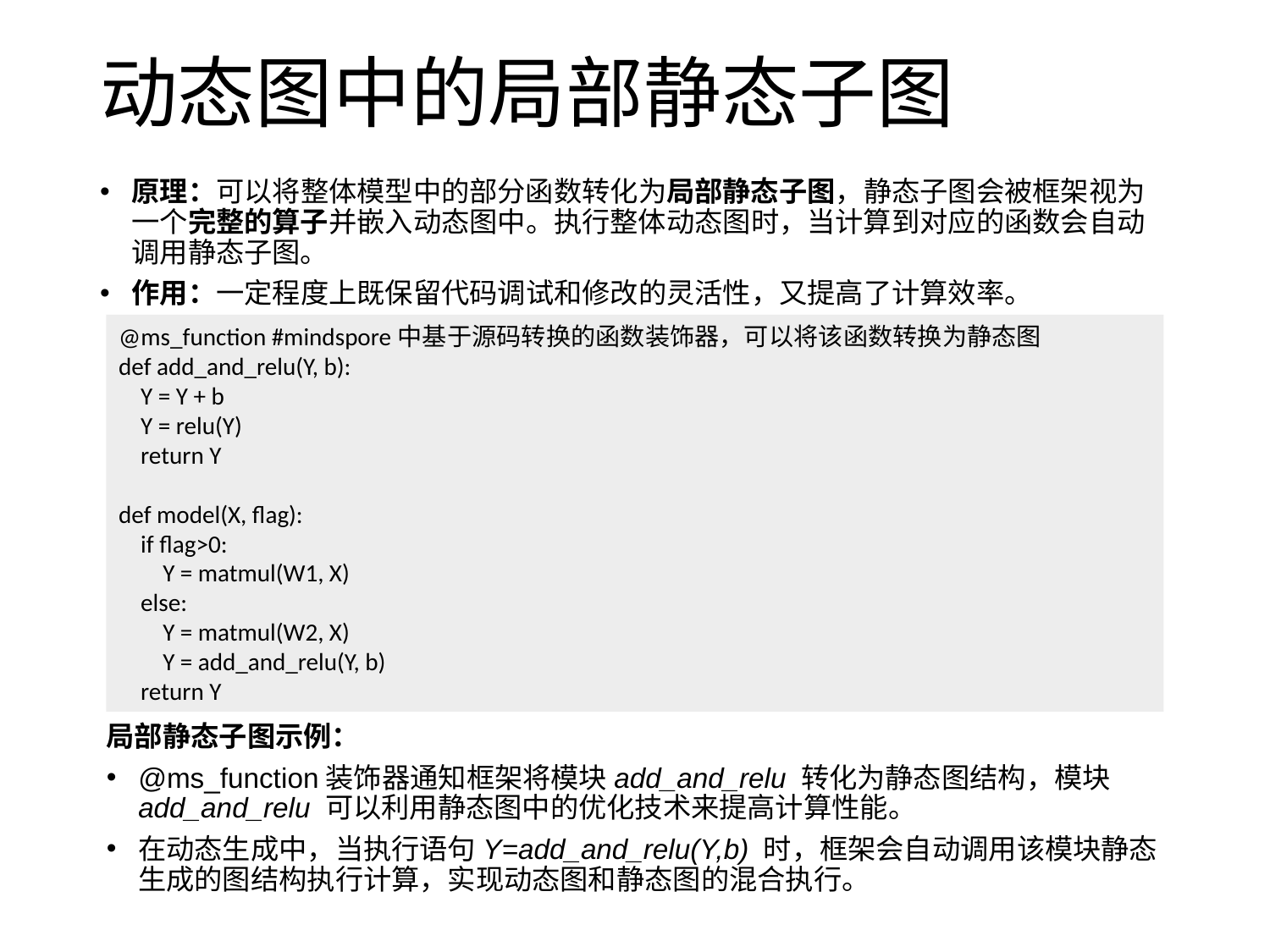

# 动态图中的局部静态子图
原理：可以将整体模型中的部分函数转化为局部静态子图，静态子图会被框架视为一个完整的算子并嵌入动态图中。执行整体动态图时，当计算到对应的函数会自动调用静态子图。
作用：一定程度上既保留代码调试和修改的灵活性，又提高了计算效率。
@ms_function #mindspore中基于源码转换的函数装饰器，可以将该函数转换为静态图
def add_and_relu(Y, b):
    Y = Y + b
    Y = relu(Y)
    return Y

def model(X, flag):
    if flag>0:
        Y = matmul(W1, X)
    else:
        Y = matmul(W2, X)
        Y = add_and_relu(Y, b)
    return Y
局部静态子图示例：
@ms_function装饰器通知框架将模块add_and_relu 转化为静态图结构，模块add_and_relu 可以利用静态图中的优化技术来提高计算性能。
在动态生成中，当执行语句Y=add_and_relu(Y,b) 时，框架会自动调用该模块静态生成的图结构执行计算，实现动态图和静态图的混合执行。